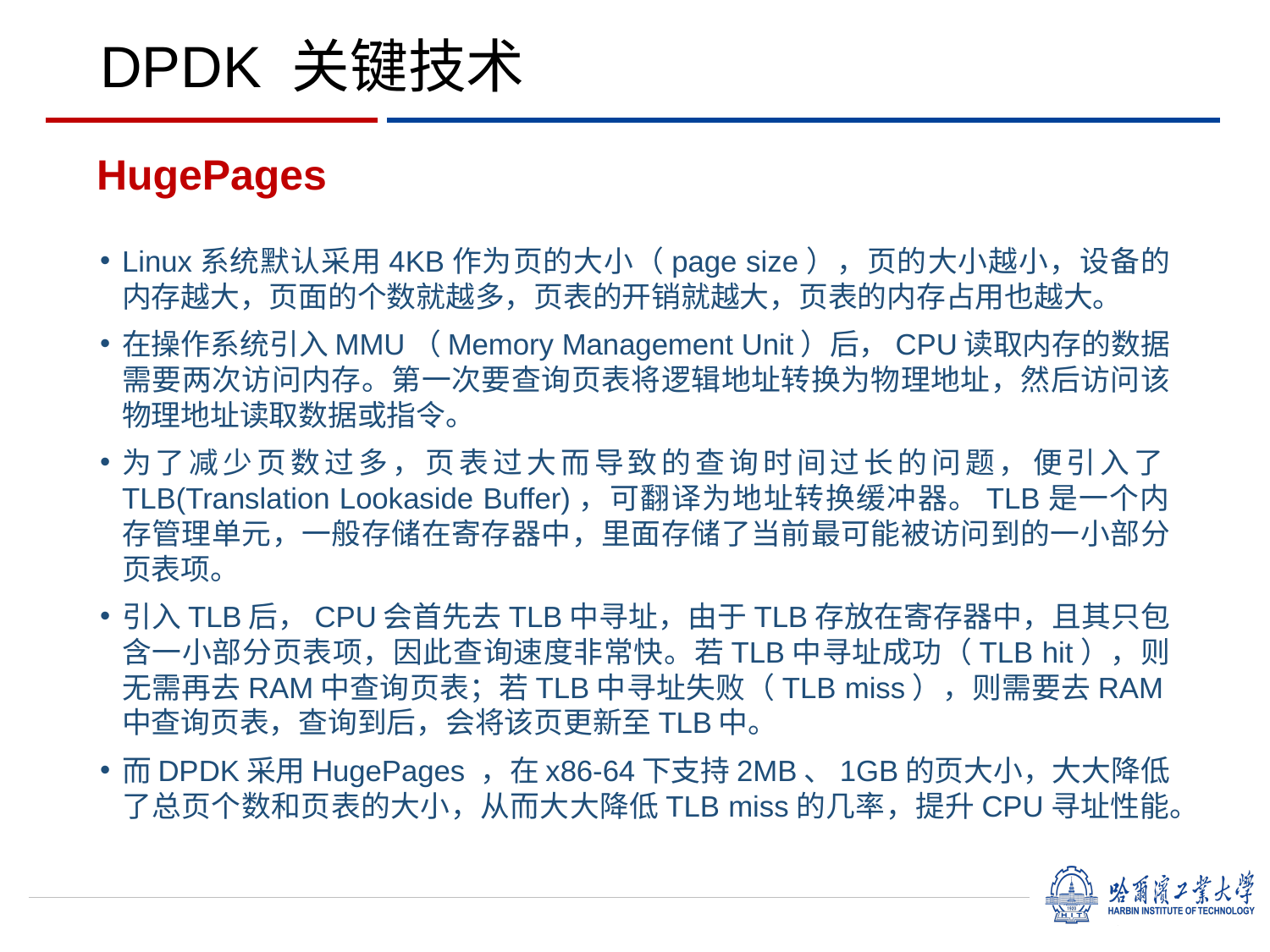

# DPDK 关键技术
HugePages
Linux系统默认采用4KB作为页的大小（page size），页的大小越小，设备的内存越大，页面的个数就越多，页表的开销就越大，页表的内存占用也越大。
在操作系统引入MMU（Memory Management Unit）后，CPU读取内存的数据需要两次访问内存。第一次要查询页表将逻辑地址转换为物理地址，然后访问该物理地址读取数据或指令。
为了减少页数过多，页表过大而导致的查询时间过长的问题，便引入了TLB(Translation Lookaside Buffer)，可翻译为地址转换缓冲器。TLB是一个内存管理单元，一般存储在寄存器中，里面存储了当前最可能被访问到的一小部分页表项。
引入TLB后，CPU会首先去TLB中寻址，由于TLB存放在寄存器中，且其只包含一小部分页表项，因此查询速度非常快。若TLB中寻址成功（TLB hit），则无需再去RAM中查询页表；若TLB中寻址失败（TLB miss），则需要去RAM中查询页表，查询到后，会将该页更新至TLB中。
而DPDK采用HugePages ，在x86-64下支持2MB、1GB的页大小，大大降低了总页个数和页表的大小，从而大大降低TLB miss的几率，提升CPU寻址性能。